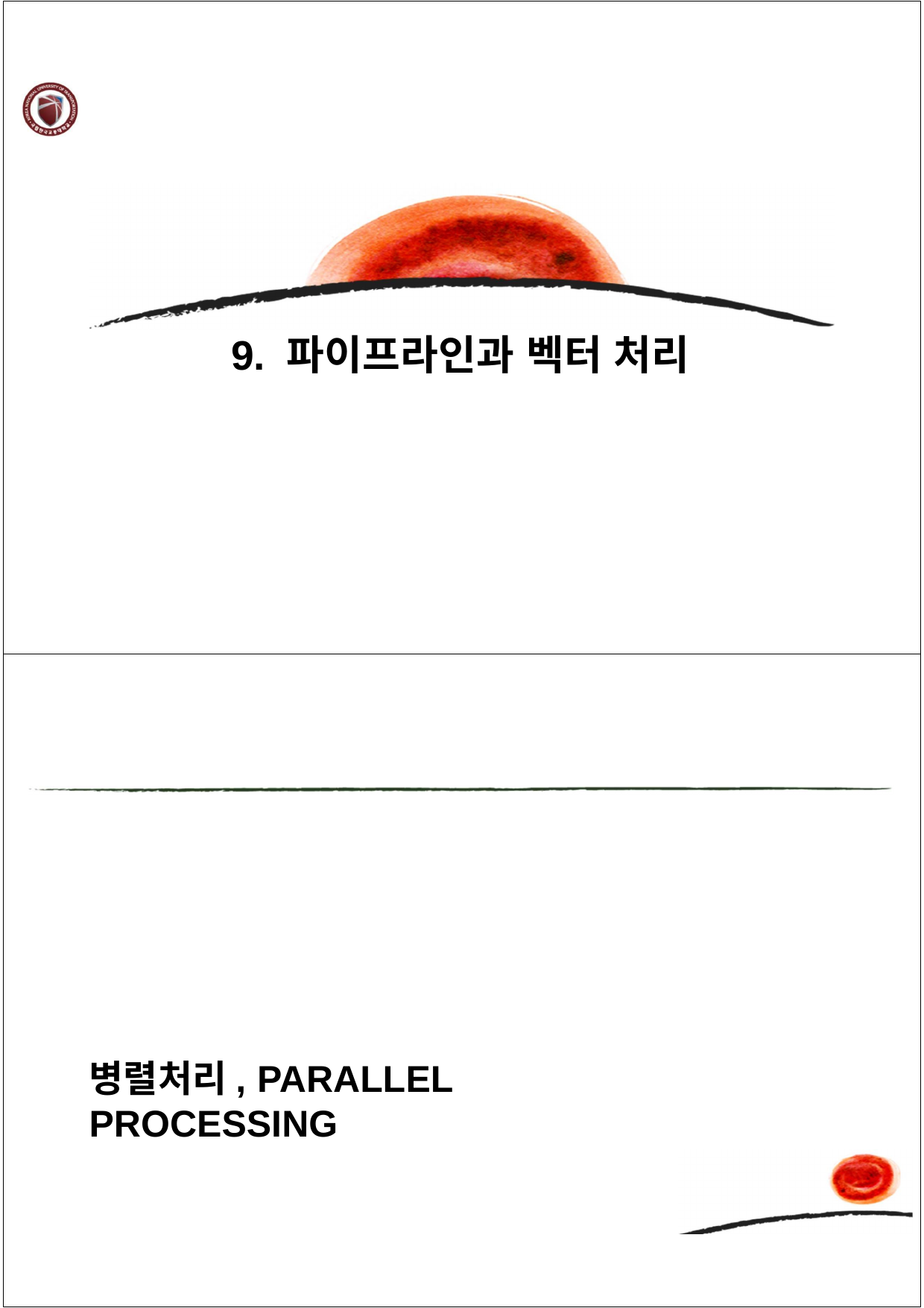

9. 파이프라인과 벡터 처리

병렬처리, PARALLEL PROCESSING